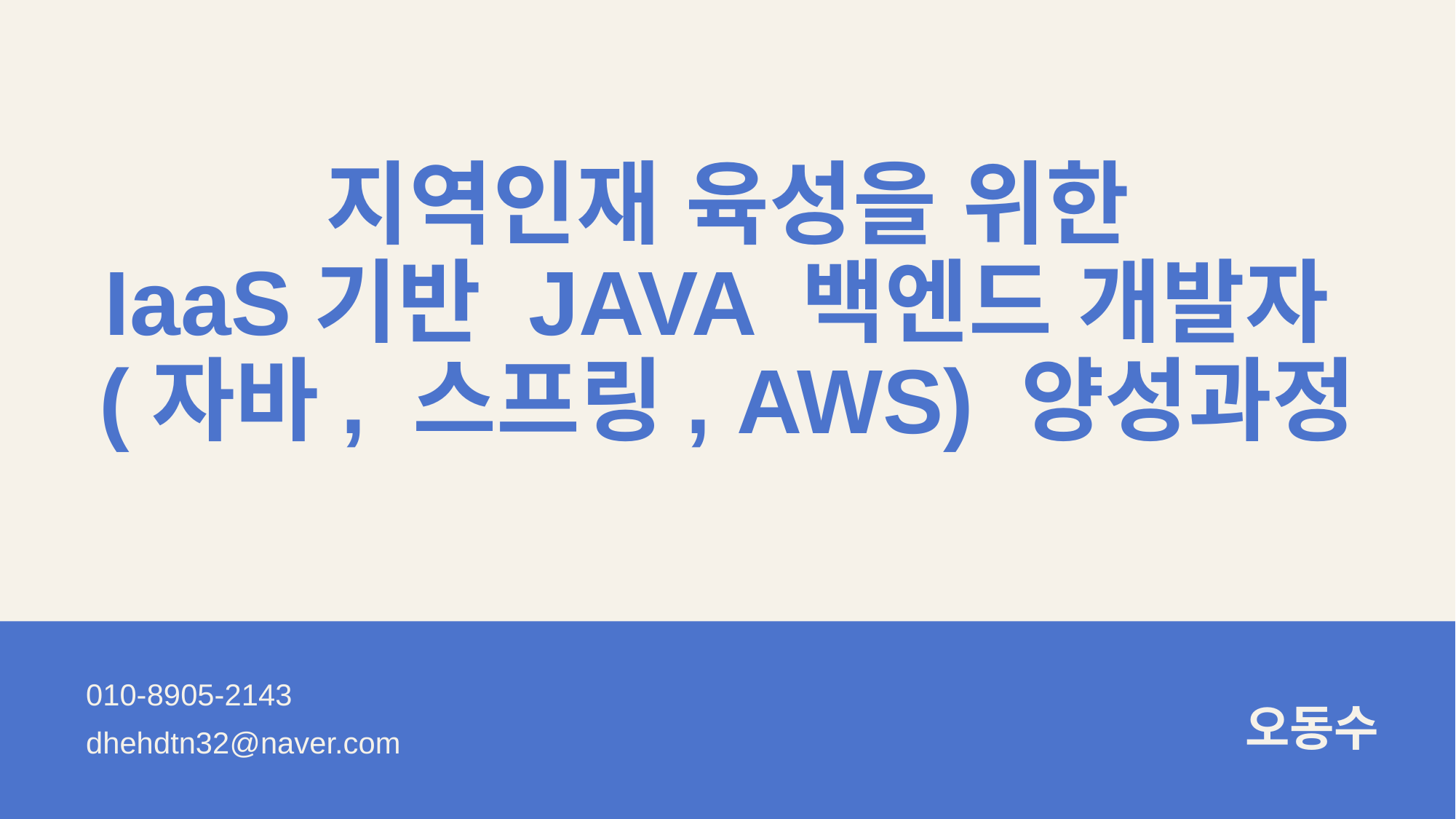

지역인재 육성을 위한
IaaS기반 JAVA 백엔드 개발자(자바, 스프링, AWS) 양성과정
010-8905-2143
dhehdtn32@naver.com
오동수